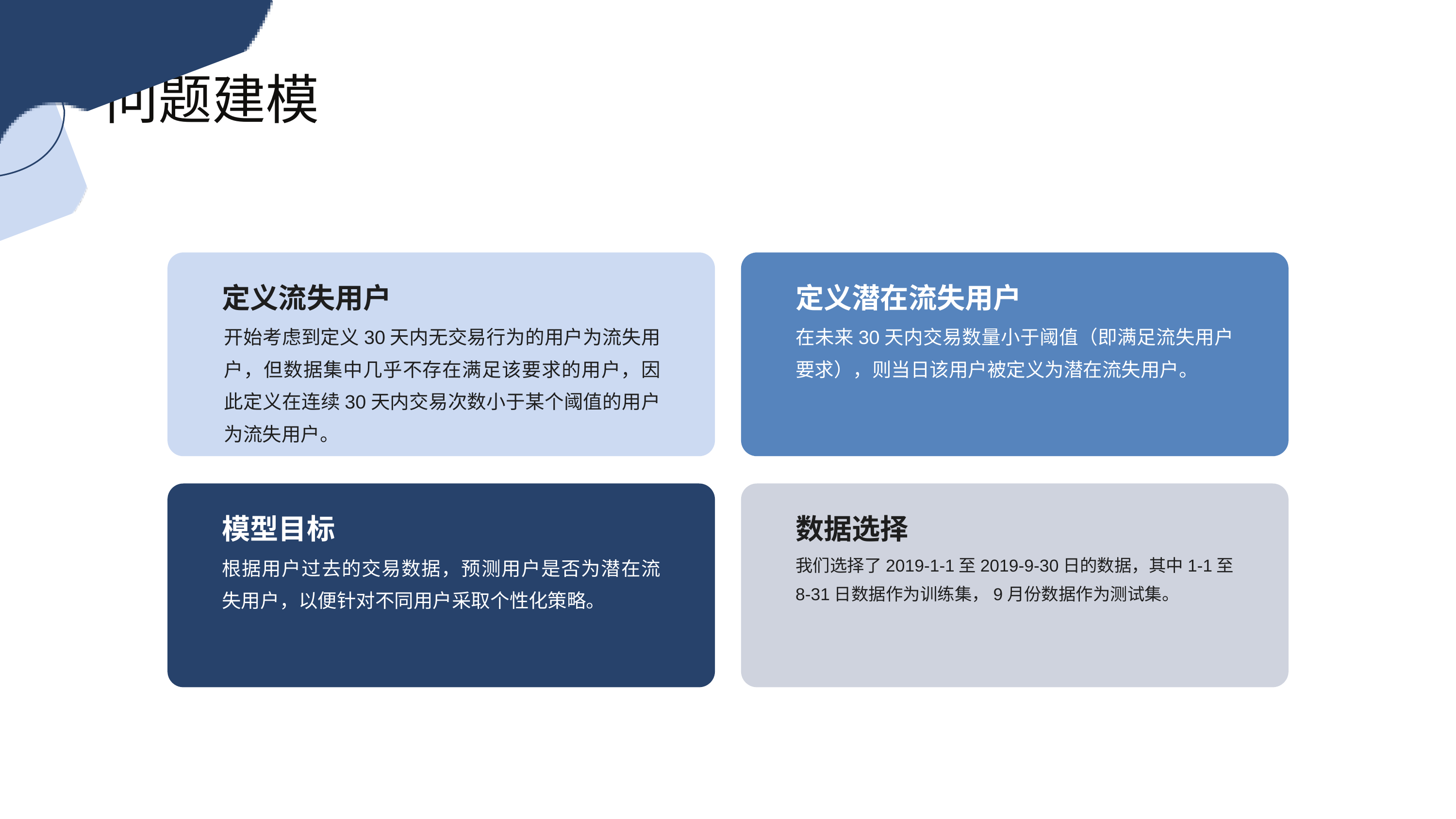

问题建模

定义流失用户
定义潜在流失用户
开始考虑到定义30天内无交易行为的用户为流失用户，但数据集中几乎不存在满足该要求的用户，因此定义在连续30天内交易次数小于某个阈值的用户为流失用户。
在未来30天内交易数量小于阈值（即满足流失用户要求），则当日该用户被定义为潜在流失用户。

模型目标
数据选择
我们选择了2019-1-1至2019-9-30日的数据，其中1-1至8-31日数据作为训练集，9月份数据作为测试集。
根据用户过去的交易数据，预测用户是否为潜在流失用户，以便针对不同用户采取个性化策略。